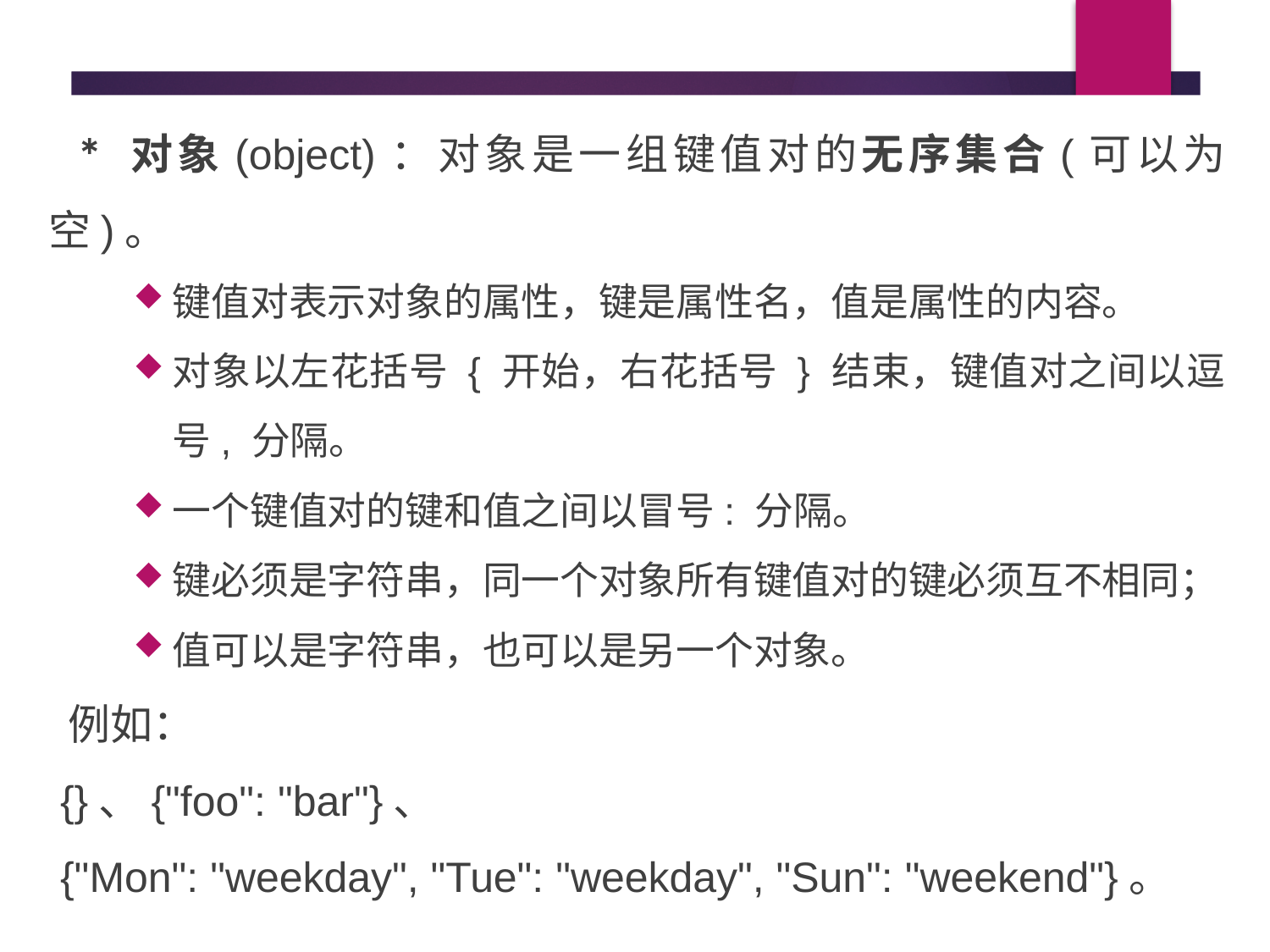

* 对象(object)：对象是一组键值对的无序集合(可以为空)。
键值对表示对象的属性，键是属性名，值是属性的内容。
对象以左花括号 { 开始，右花括号 } 结束，键值对之间以逗号, 分隔。
一个键值对的键和值之间以冒号: 分隔。
键必须是字符串，同一个对象所有键值对的键必须互不相同；
值可以是字符串，也可以是另一个对象。
 例如：
 {}、{"foo": "bar"}、
 {"Mon": "weekday", "Tue": "weekday", "Sun": "weekend"}。